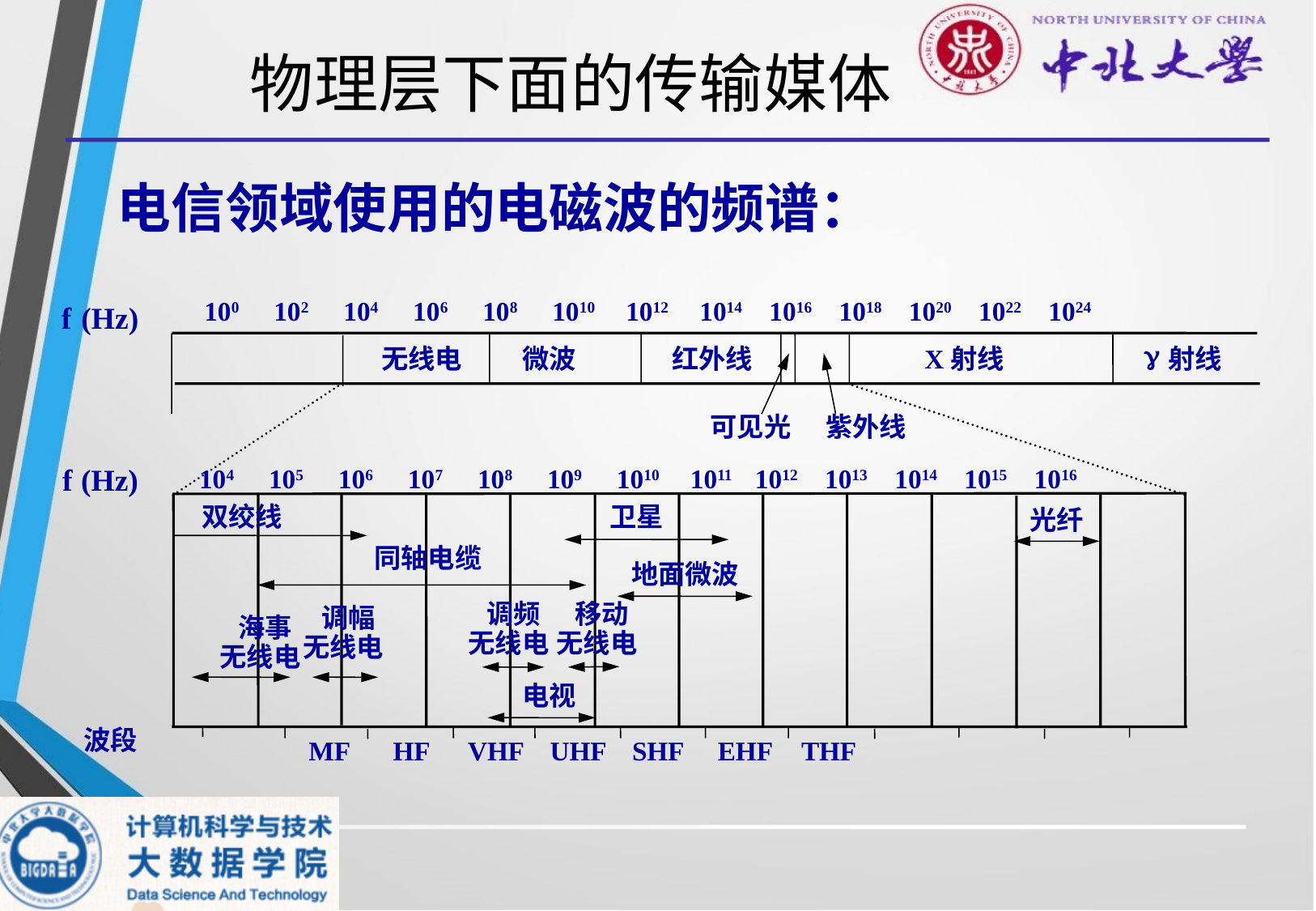

# 物理层下面的传输媒体
电信领域使用的电磁波的频谱：
100         102         104         106         108         1010        1012        1014       1016       1018       1020       1022       1024
f
(Hz)
γ

无线电
微波
红外线
X射线
射线

可见光
紫外线
 (Hz)
f
104         105         106         107         108         109         1010        1011      1012       1013       1014       1015       1016

双绞线

卫星

光纤
同轴电缆

地面微波

  调频
无线电
  移动
无线电

  调幅
无线电
  海事
无线电

电视

波段

MF
HF

VHF

UHF
SHF

EHF

THF

5